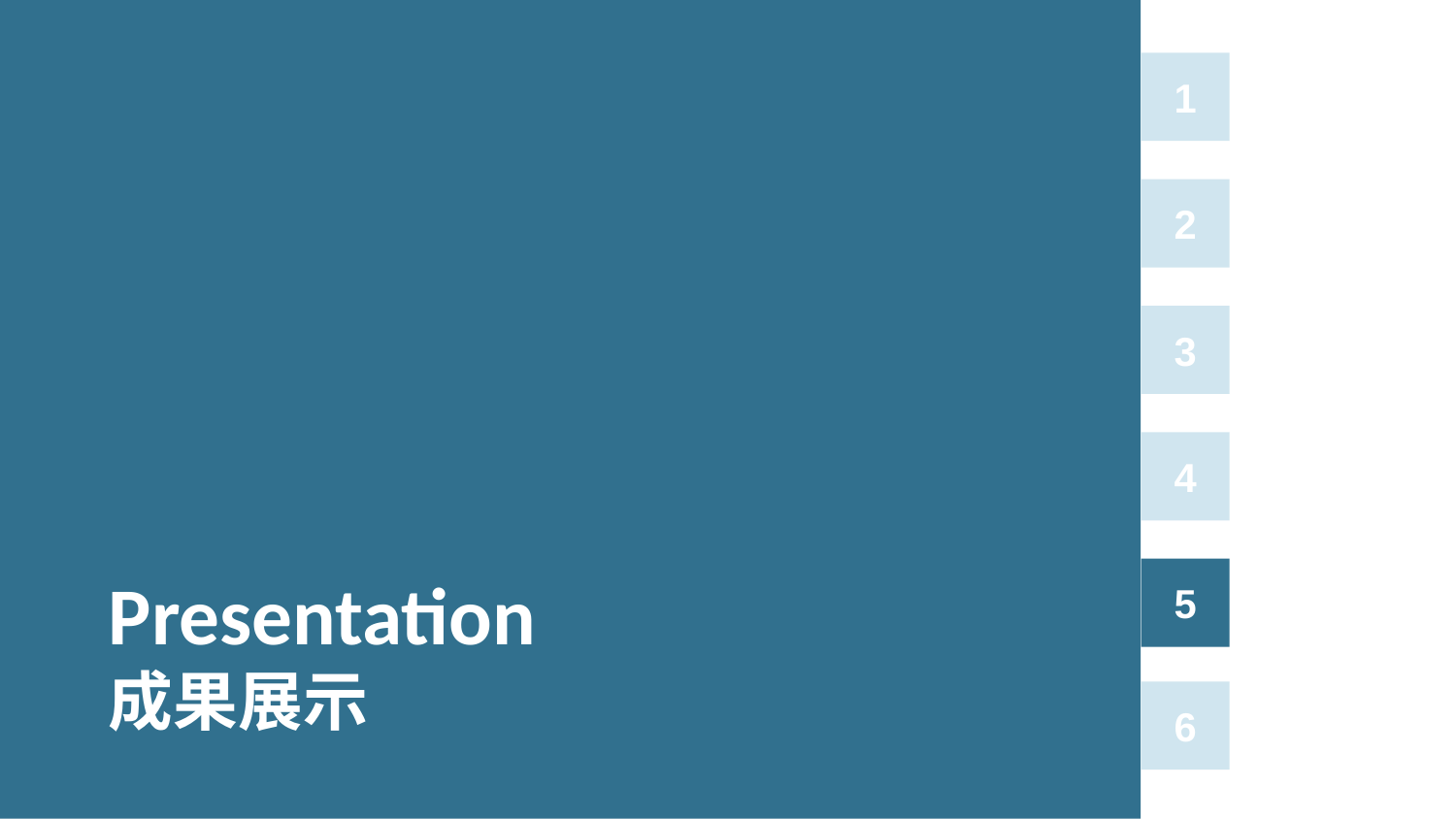

1
2
3
4
Presentation
成果展示
5
6